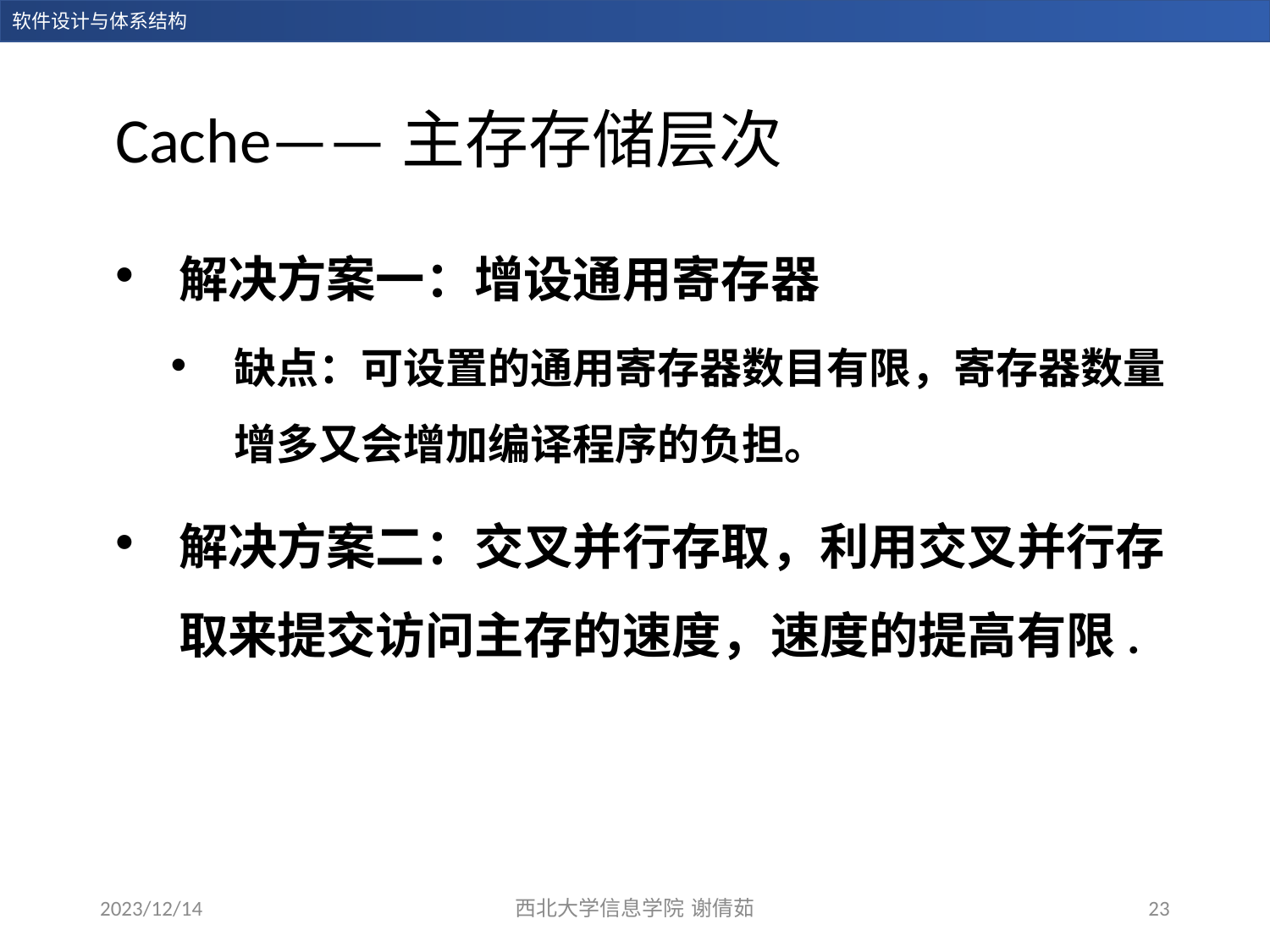

# Cache——主存存储层次
解决方案一：增设通用寄存器
缺点：可设置的通用寄存器数目有限，寄存器数量增多又会增加编译程序的负担。
解决方案二：交叉并行存取，利用交叉并行存取来提交访问主存的速度，速度的提高有限.

2023/12/14
西北大学信息学院 谢倩茹
23